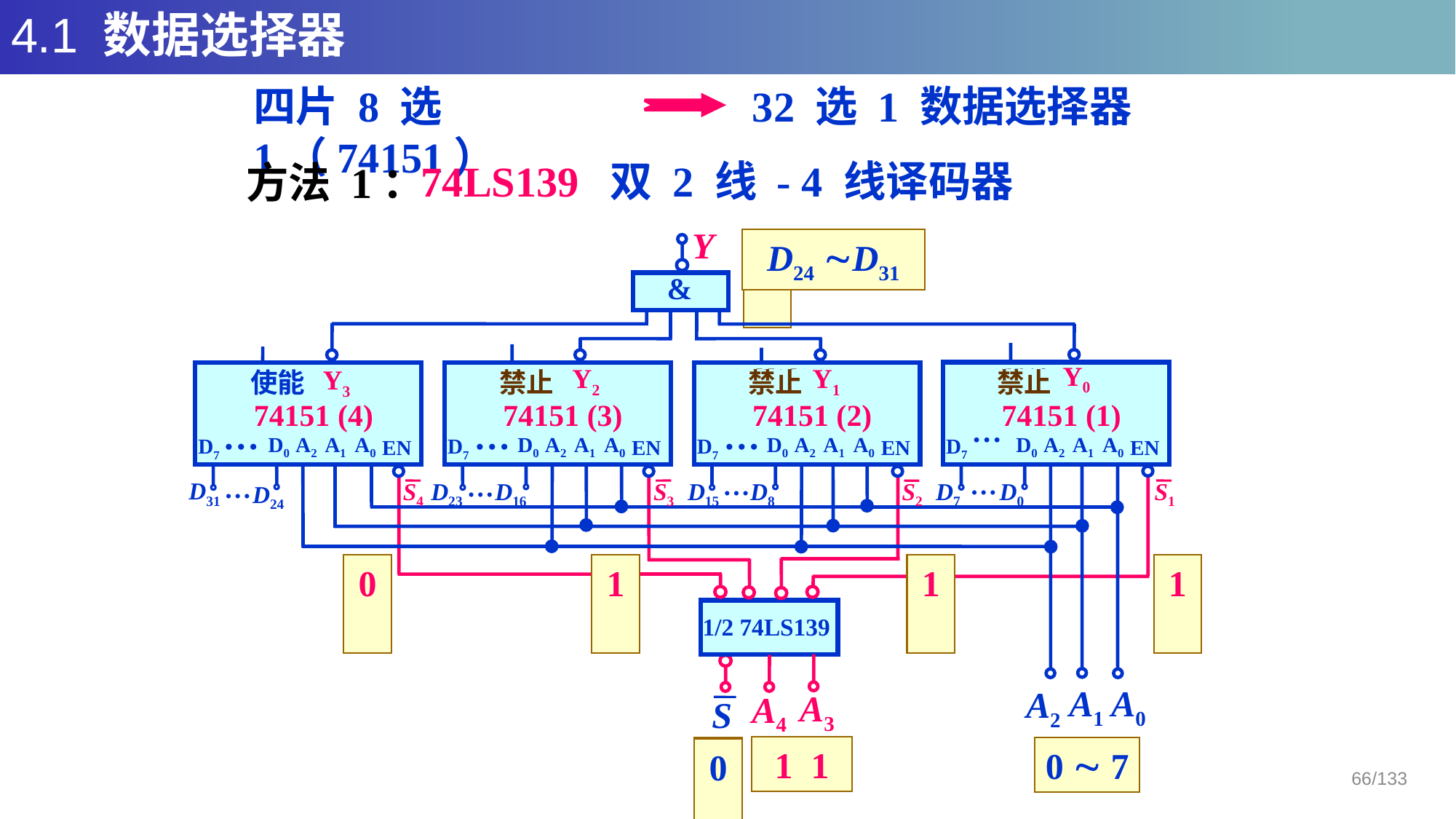

# 4.1 数据选择器
32 选 1 数据选择器
四片 8 选 1（74151）

74LS139  双 2 线 - 4 线译码器
方法 1：
Y

&

D0 ∼D7
D8 ∼D15
D16 ∼D23
D24 ∼D31
0

Y0
Y2
Y1
Y3

74151 (1)
74151 (4)
74151 (3)
74151 (2)
…
…
…
…
D0
A1
D0
A1
D0
A1
D0
A1
A2
A0
A2
A0
A2
A0
A2
A0
D7
D7
D7
D7
EN
EN
EN
EN
…
…
…

…

D31
S4
D23
D16
S3
D15
D8
S2
D7
D0
S1
D24

禁止
禁止
禁止
禁止
禁止
禁止
禁止
使能

禁止
使能
禁止
禁止

禁止
禁止
使能
禁止

使能
禁止
禁止
禁止

1
1
1
1
1
1
1
0
1
1
0
1
1
0
1
1
0
1
1
1

1/2 74LS139

A3
A4

S

A1
A0
A2
1  1
0   0
0   1
1   0
1
0 ∼ 7
0
66/133